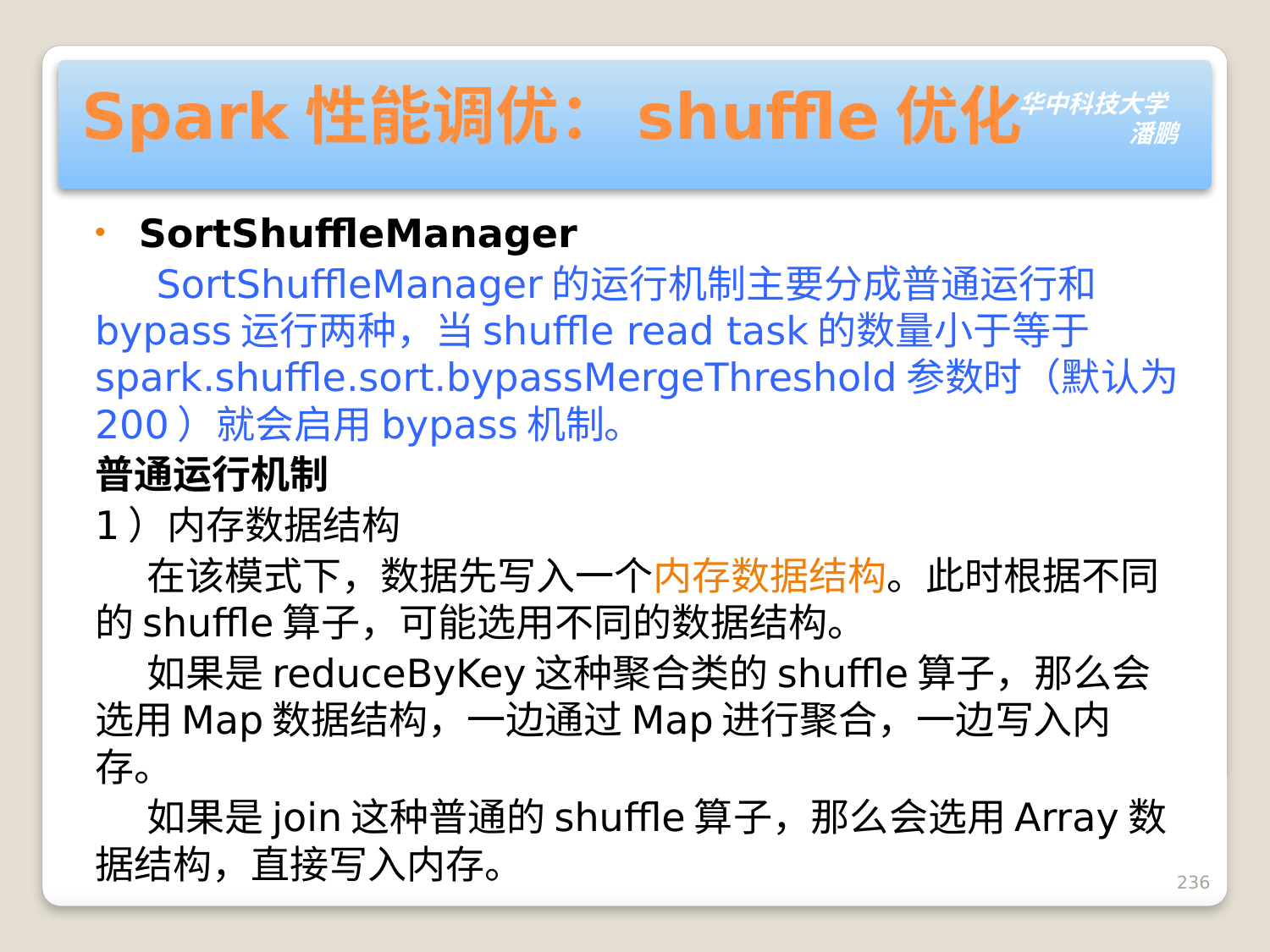

# Spark性能调优：shuffle优化
SortShuffleManager
     SortShuffleManager的运行机制主要分成普通运行和bypass运行两种，当shuffle read task的数量小于等于spark.shuffle.sort.bypassMergeThreshold参数时（默认为200）就会启用bypass机制。
普通运行机制
1）内存数据结构
     在该模式下，数据先写入一个内存数据结构。此时根据不同的shuffle算子，可能选用不同的数据结构。
     如果是reduceByKey这种聚合类的shuffle算子，那么会选用Map数据结构，一边通过Map进行聚合，一边写入内存。
     如果是join这种普通的shuffle算子，那么会选用Array数据结构，直接写入内存。
236